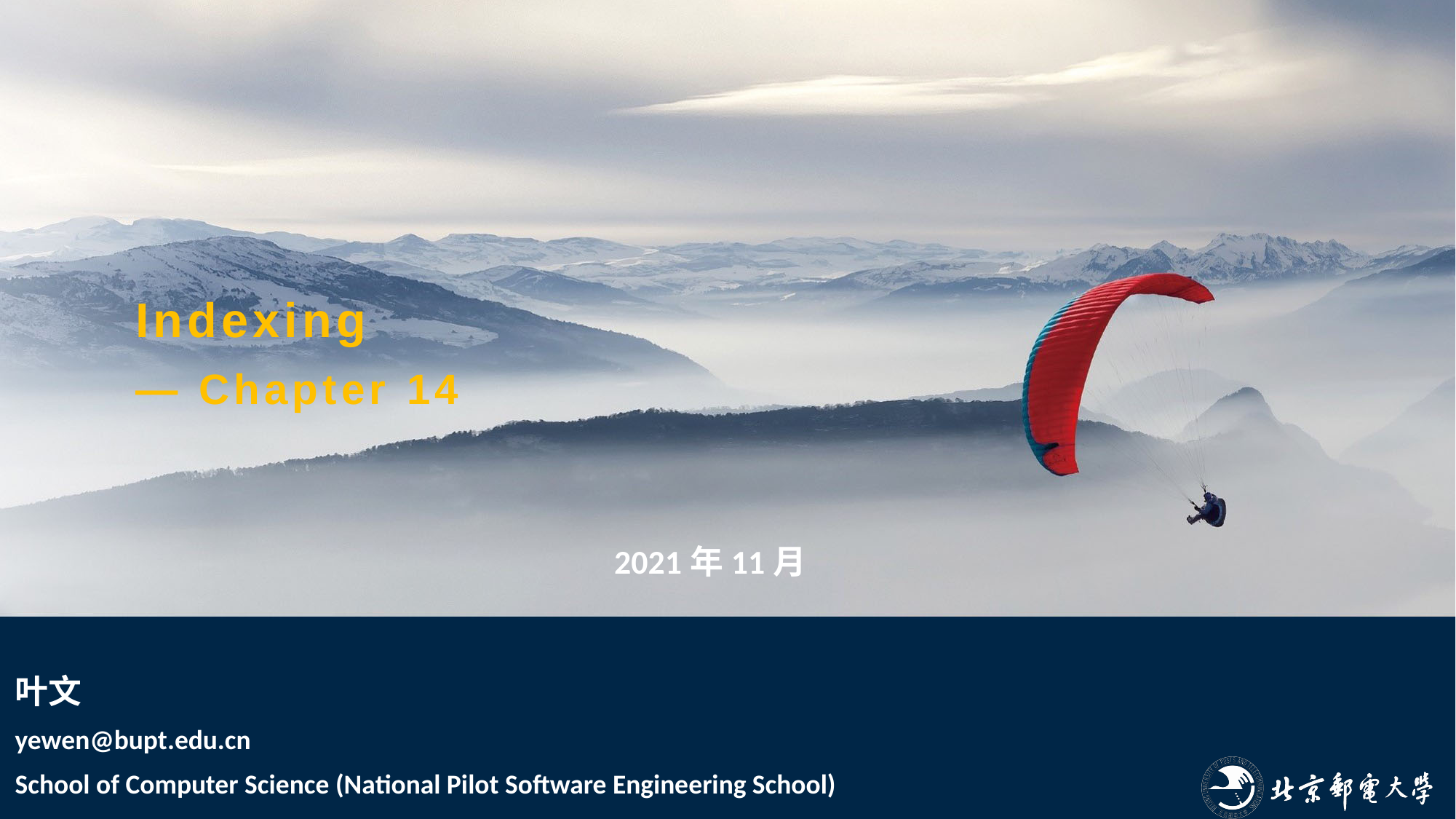

Indexing
— Chapter 14
2021年11月

叶文
yewen@bupt.edu.cn
School of Computer Science (National Pilot Software Engineering School)